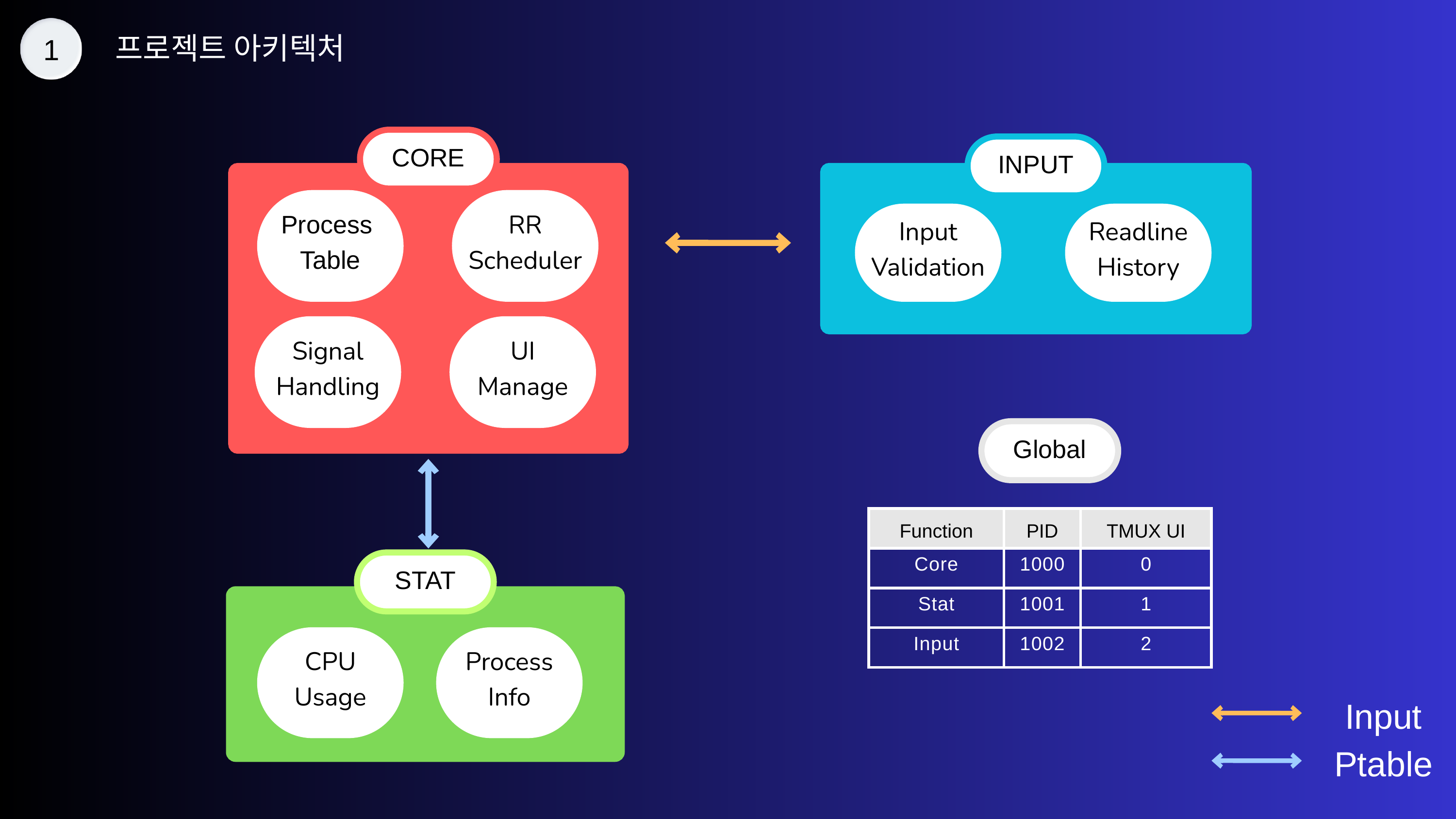

프로젝트 아키텍처
1

CORE

INPUT

Process
Table

RR
Scheduler

Input
Validation

Readline
History

Signal
Handling

UI
Manage

Global

| Function | PID | TMUX UI |
| --- | --- | --- |
| Core | 1000 | 0 |
| Stat | 1001 | 1 |
| Input | 1002 | 2 |

STAT

CPU
Usage

Process
Info
Input

Ptable